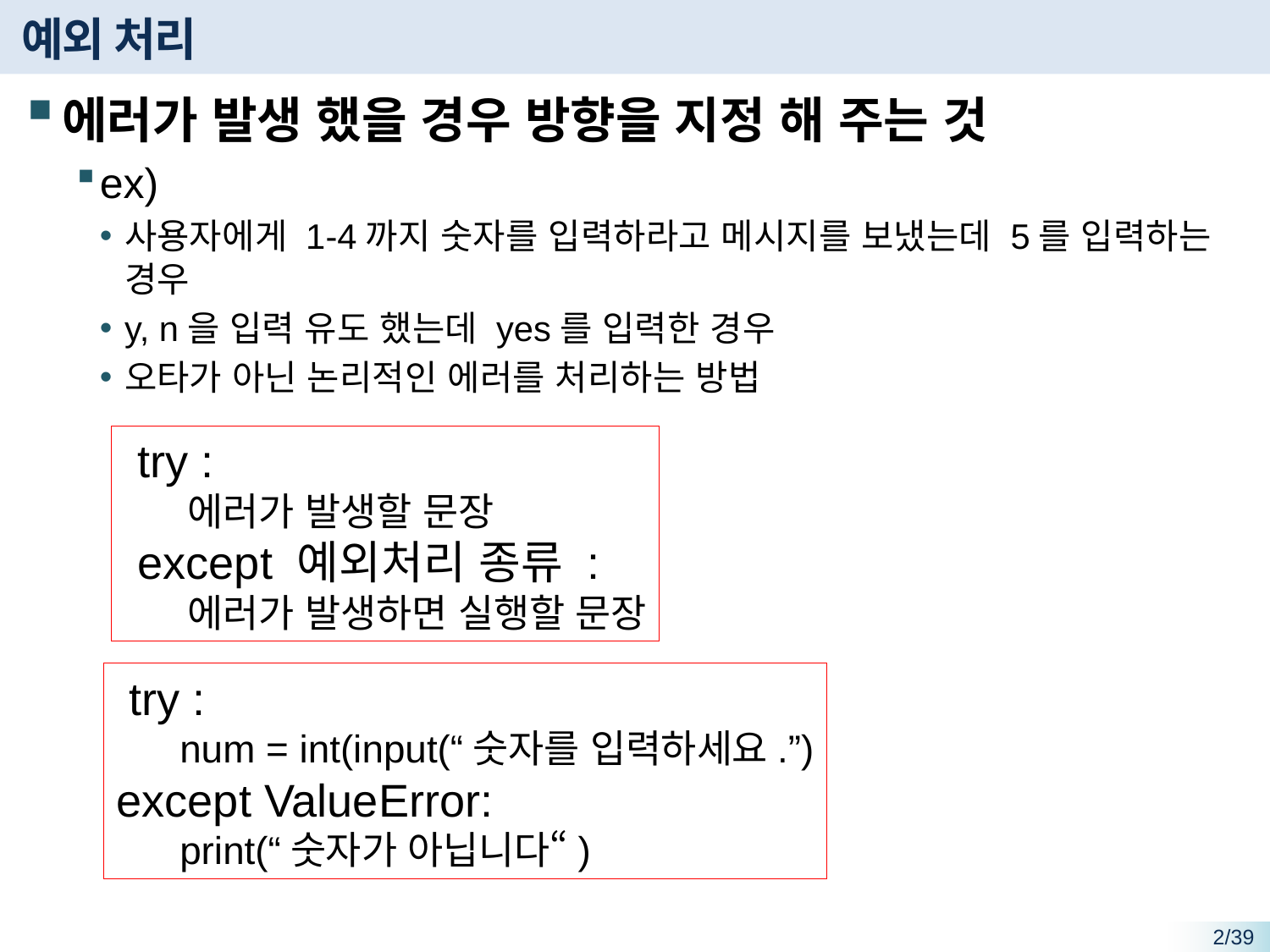

# 예외 처리
에러가 발생 했을 경우 방향을 지정 해 주는 것
ex)
사용자에게 1-4까지 숫자를 입력하라고 메시지를 보냈는데 5를 입력하는 경우
y, n을 입력 유도 했는데 yes를 입력한 경우
오타가 아닌 논리적인 에러를 처리하는 방법
try :
에러가 발생할 문장
except 예외처리 종류 :
에러가 발생하면 실행할 문장
try :
num = int(input(“숫자를 입력하세요.”)
except ValueError:
print(“숫자가 아닙니다“)